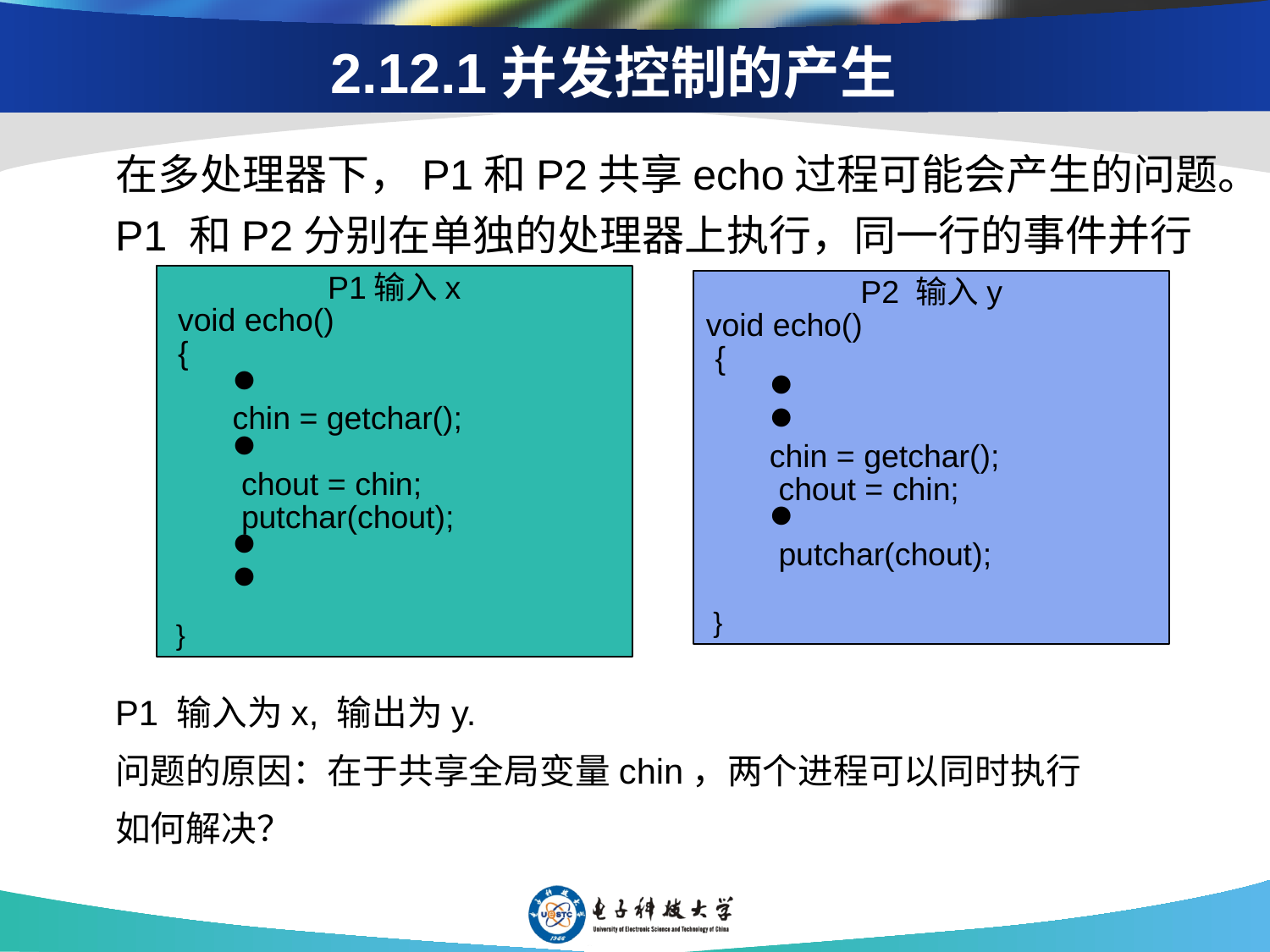

# 2.12.1并发控制的产生
在多处理器下，P1和P2共享echo过程可能会产生的问题。P1 和P2分别在单独的处理器上执行，同一行的事件并行

P1 输入为x, 输出为y.
问题的原因：在于共享全局变量chin，两个进程可以同时执行
如何解决？
P1输入x
 void echo()
 {

chin = getchar();

 chout = chin;
 putchar(chout);

 }
P2 输入y
void echo()
 {

chin = getchar();
 chout = chin;

 putchar(chout);

 }